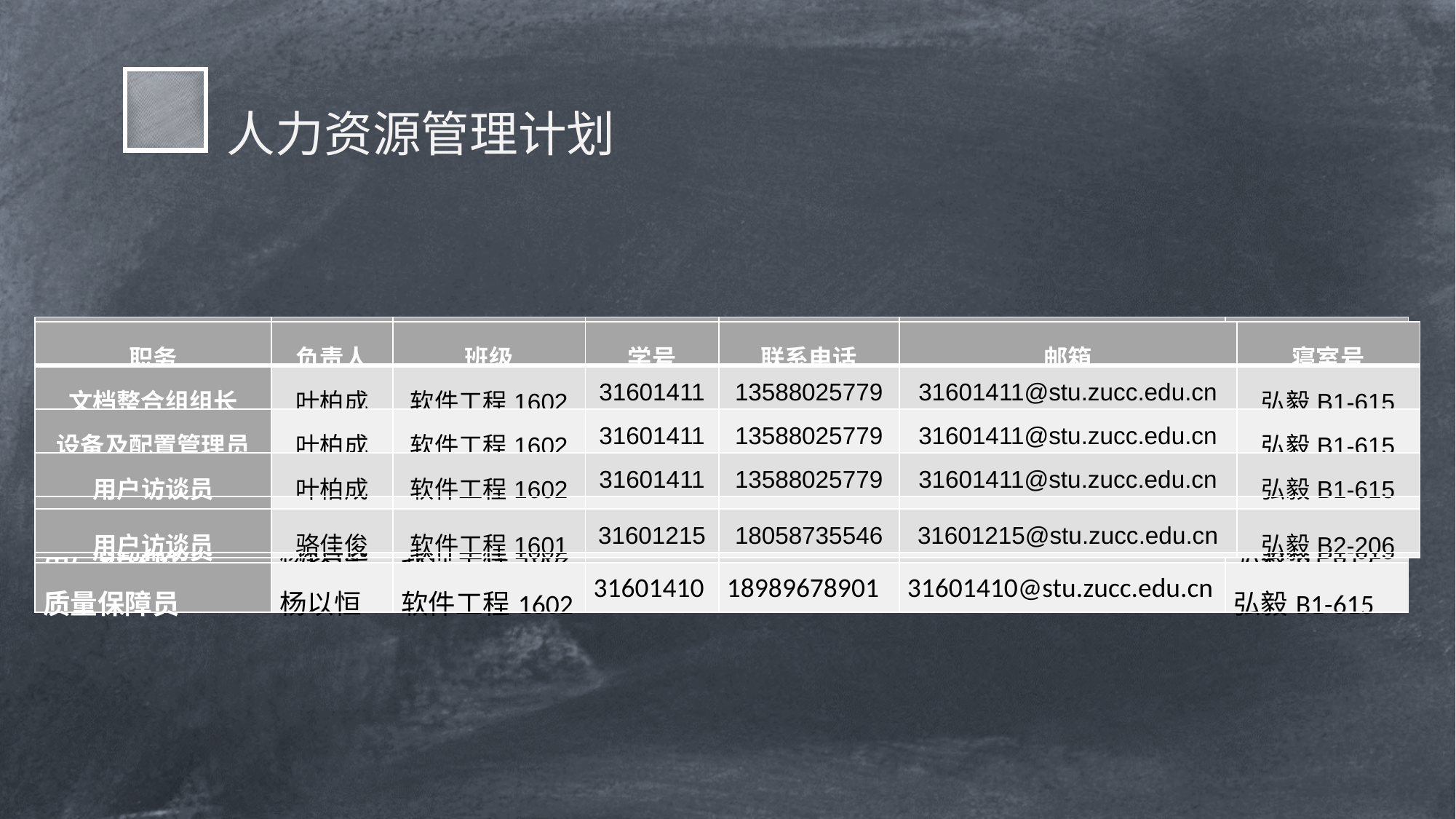

人力资源管理计划

| 职务 | 负责人 | 班级 | 学号 | 联系电话 | 邮箱 | 寝室号 |
| --- | --- | --- | --- | --- | --- | --- |
| 任务审核员 | 杨以恒 | 软件工程1602 | 31601410 | 18989678901 | 31601410@stu.zucc.edu.cn | 弘毅B1-615 |
| 原型设计员 | 杨以恒 | 软件工程1602 | 31601410 | 18989678901 | 31601410@stu.zucc.edu.cn | 弘毅B1-615 |
| 用户访谈员 | 杨以恒 | 软件工程1602 | 31601410 | 18989678901 | 31601410@stu.zucc.edu.cn | 弘毅B1-615 |
| 质量保障员 | 杨以恒 | 软件工程1602 | 31601410 | 18989678901 | 31601410@stu.zucc.edu.cn | 弘毅B1-615 |
| 职务 | 负责人 | 班级 | 学号 | 联系电话 | 邮箱 | 寝室号 |
| --- | --- | --- | --- | --- | --- | --- |
| 文档整合组组长 | 叶柏成 | 软件工程1602 | 31601411 | 13588025779 | 31601411@stu.zucc.edu.cn | 弘毅B1-615 |
| 设备及配置管理员 | 叶柏成 | 软件工程1602 | 31601411 | 13588025779 | 31601411@stu.zucc.edu.cn | 弘毅B1-615 |
| 用户访谈员 | 叶柏成 | 软件工程1602 | 31601411 | 13588025779 | 31601411@stu.zucc.edu.cn | 弘毅B1-615 |
| 职务 | 负责人 | 班级 | 学号 | 联系电话 | 邮箱 | 寝室号 |
| --- | --- | --- | --- | --- | --- | --- |
| 项目经理 | 沈启航 | 软件工程1602 | 31601404 | 15988122404 | 31601404@stu.zucc.edu.cn | 弘毅B1-614 |
| 文档整合员 | 沈启航 | 软件工程1601 | 31601404 | 15988122404 | 31601404@stu.zucc.edu.cn | 弘毅B1-614 |
| 用户访谈组组长 | 沈启航 | 软件工程1602 | 31601404 | 15988122404 | 31601404@stu.zucc.edu.cn | 弘毅B1-614 |
| 职务 | 负责人 | 班级 | 学号 | 联系电话 | 邮箱 | 寝室号 |
| --- | --- | --- | --- | --- | --- | --- |
| PPT编写员 | 徐哲远 | 软件工程1602 | 31601409 | 15968805302 | 31601409@stu.zucc.edu.cn | 弘毅B1-615 |
| 会议记录员 | 徐哲远 | 软件工程1602 | 31601409 | 15968805302 | 31601409@stu.zucc.edu.cn | 弘毅B1-615 |
| 用户访谈员 | 徐哲远 | 软件工程1602 | 31601409 | 15968805302 | 31601409@stu.zucc.edu.cn | 弘毅B1-615 |
| 后勤辅助员 | 徐哲远 | 软件工程1602 | 31601409 | 15968805302 | 31601409@stu.zucc.edu.cn | 弘毅B1-615 |
| 职务 | 负责人 | 班级 | 学号 | 联系电话 | 邮箱 | 寝室号 |
| --- | --- | --- | --- | --- | --- | --- |
| 工作计划管理员 | 骆佳俊 | 软件工程1601 | 31601215 | 18058735546 | 31601215@stu.zucc.edu.cn | 弘毅B2-206 |
| 财务管理员 | 骆佳俊 | 软件工程1601 | 31601215 | 18058735546 | 31601215@stu.zucc.edu.cn | 弘毅B2-206 |
| 用户访谈员 | 骆佳俊 | 软件工程1601 | 31601215 | 18058735546 | 31601215@stu.zucc.edu.cn | 弘毅B2-206 |